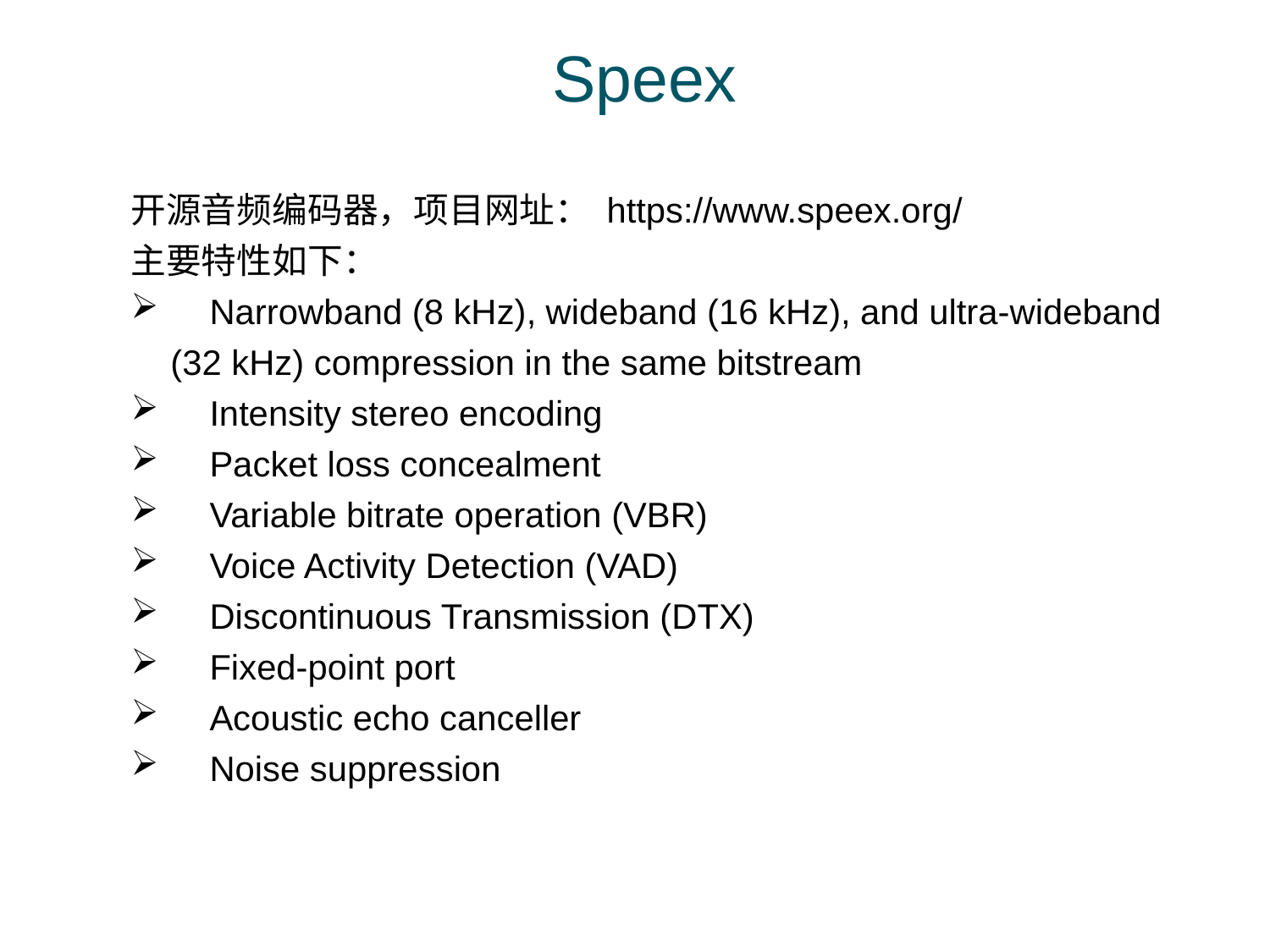

# Speex
开源音频编码器，项目网址： https://www.speex.org/
主要特性如下：
    Narrowband (8 kHz), wideband (16 kHz), and ultra-wideband (32 kHz) compression in the same bitstream
    Intensity stereo encoding
    Packet loss concealment
    Variable bitrate operation (VBR)
    Voice Activity Detection (VAD)
    Discontinuous Transmission (DTX)
    Fixed-point port
    Acoustic echo canceller
    Noise suppression